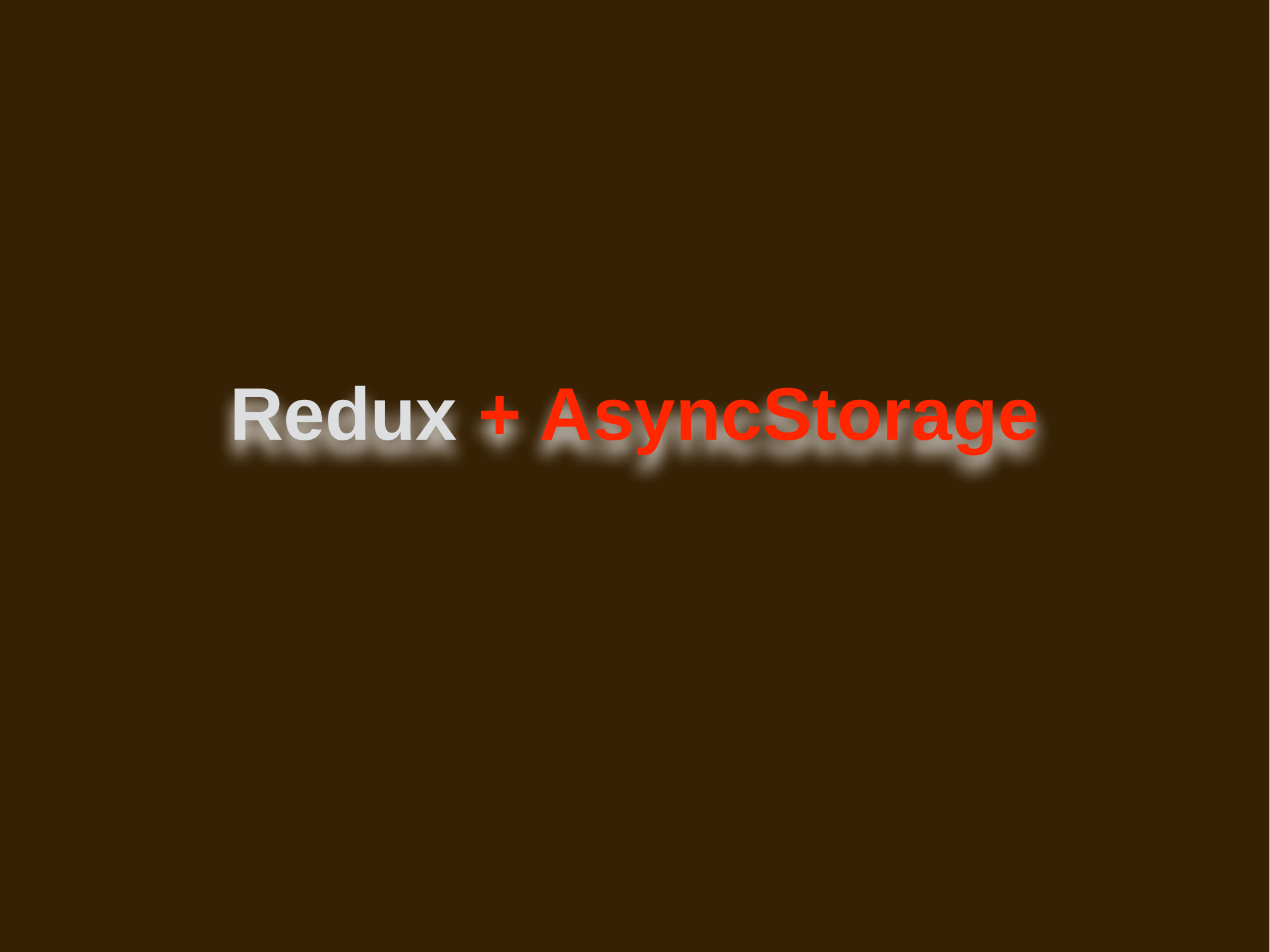

Redux + AsyncStorage
2016

特赞 / 上海

前端工程师

“一切终将过去，一切都将重新开始”
- 苑永志